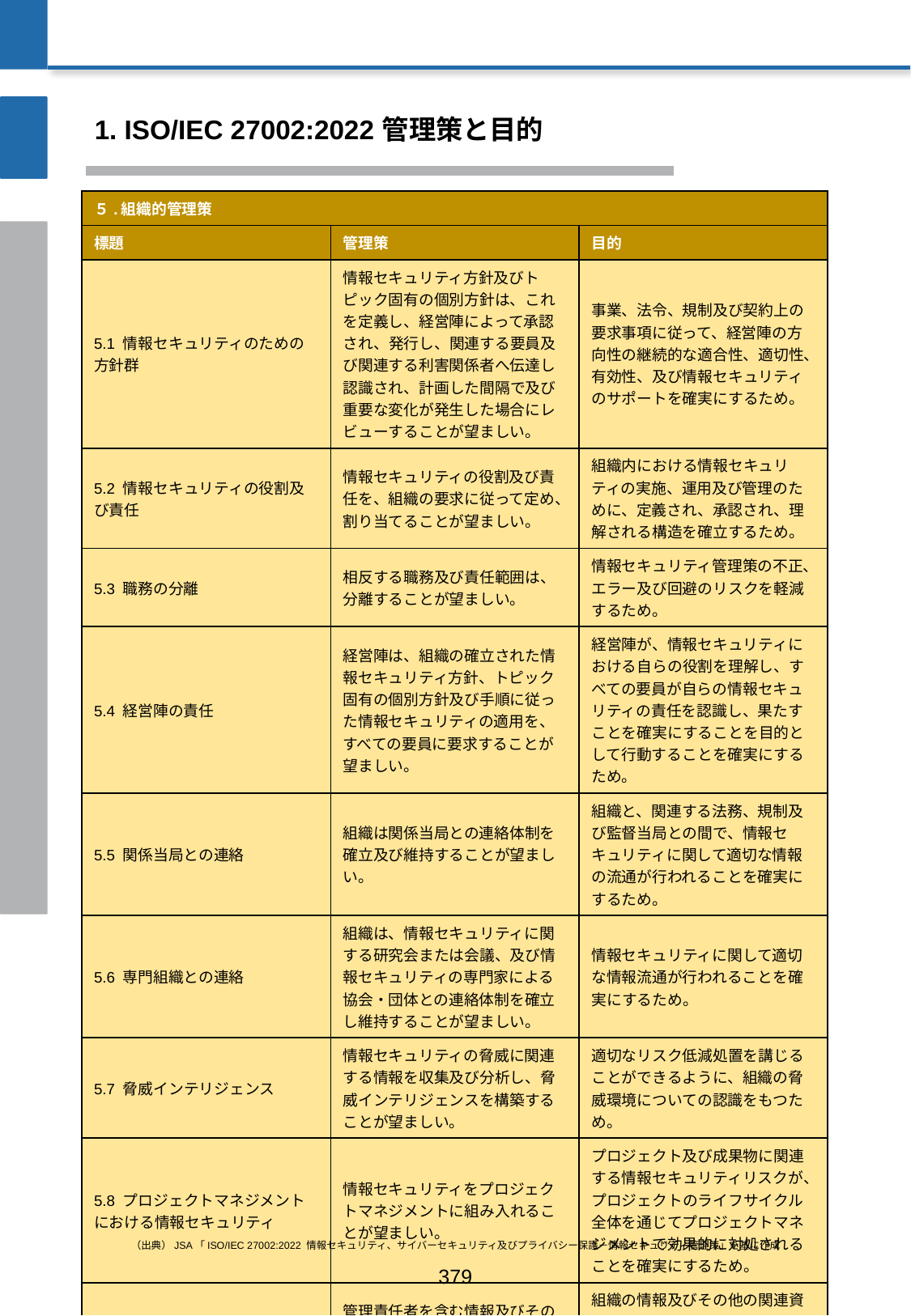

1. ISO/IEC 27002:2022 管理策と目的
| ５.組織的管理策 |  |  |
| --- | --- | --- |
| 標題 | 管理策 | 目的 |
| 5.1 情報セキュリティのための方針群 | 情報セキュリティ方針及びトピック固有の個別方針は、これを定義し、経営陣によって承認され、発行し、関連する要員及び関連する利害関係者へ伝達し認識され、計画した間隔で及び重要な変化が発生した場合にレビューすることが望ましい。 | 事業、法令、規制及び契約上の要求事項に従って、経営陣の方向性の継続的な適合性、適切性、有効性、及び情報セキュリティのサポートを確実にするため。 |
| 5.2 情報セキュリティの役割及び責任 | 情報セキュリティの役割及び責任を、組織の要求に従って定め、割り当てることが望ましい。 | 組織内における情報セキュリティの実施、運用及び管理のために、定義され、承認され、理解される構造を確立するため。 |
| 5.3 職務の分離 | 相反する職務及び責任範囲は、分離することが望ましい。 | 情報セキュリティ管理策の不正、エラー及び回避のリスクを軽減するため。 |
| 5.4 経営陣の責任 | 経営陣は、組織の確立された情報セキュリティ方針、トピック固有の個別方針及び手順に従った情報セキュリティの適用を、すべての要員に要求することが望ましい。 | 経営陣が、情報セキュリティにおける自らの役割を理解し、すべての要員が自らの情報セキュリティの責任を認識し、果たすことを確実にすることを目的として行動することを確実にするため。 |
| 5.5 関係当局との連絡 | 組織は関係当局との連絡体制を確立及び維持することが望ましい。 | 組織と、関連する法務、規制及び監督当局との間で、情報セキュリティに関して適切な情報の流通が行われることを確実にするため。 |
| 5.6 専門組織との連絡 | 組織は、情報セキュリティに関する研究会または会議、及び情報セキュリティの専門家による協会・団体との連絡体制を確立し維持することが望ましい。 | 情報セキュリティに関して適切な情報流通が行われることを確実にするため。 |
| 5.7 脅威インテリジェンス | 情報セキュリティの脅威に関連する情報を収集及び分析し、脅威インテリジェンスを構築することが望ましい。 | 適切なリスク低減処置を講じることができるように、組織の脅威環境についての認識をもつため。 |
| 5.8 プロジェクトマネジメントにおける情報セキュリティ | 情報セキュリティをプロジェクトマネジメントに組み入れることが望ましい。 | プロジェクト及び成果物に関連する情報セキュリティリスクが、プロジェクトのライフサイクル全体を通じてプロジェクトマネジメントで効果的に対処されることを確実にするため。 |
| 5.9 情報及びその他の関連資産の目録 | 管理責任者を含む情報及びその他の関連資産の目録を作成し、維持することが望ましい。 | 組織の情報及びその他の関連資産を特定し、それらの情報セキュリティを維持し、適切な管理責任を割り当てるため。 |
（出典）JSA「ISO/IEC 27002:2022 情報セキュリティ、サイバーセキュリティ及びプライバシー保護－情報セキュリティ管理策」を基に作成
379